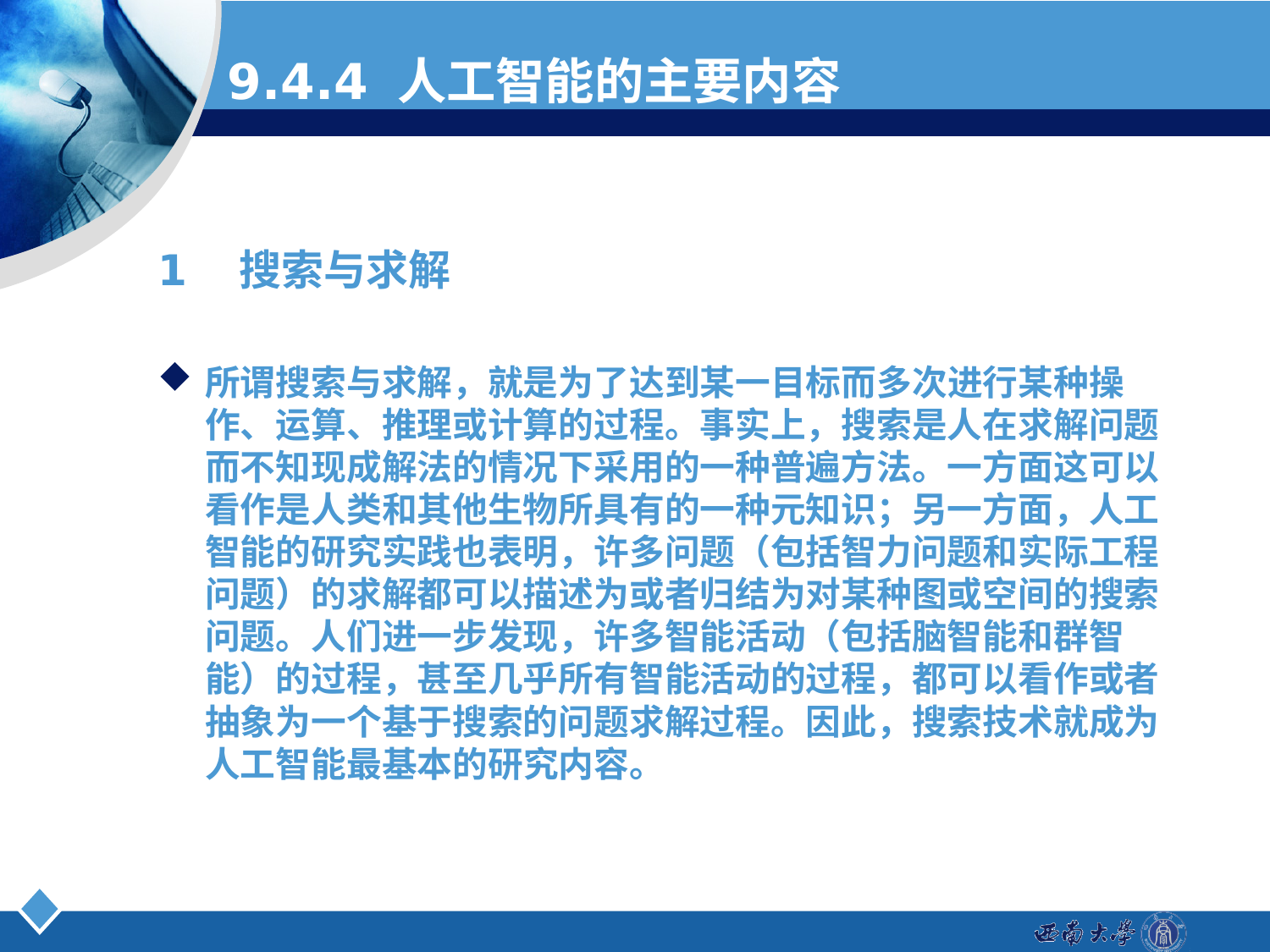

# 9.4.4 人工智能的主要内容

1　搜索与求解

所谓搜索与求解，就是为了达到某一目标而多次进行某种操作、运算、推理或计算的过程。事实上，搜索是人在求解问题而不知现成解法的情况下采用的一种普遍方法。一方面这可以看作是人类和其他生物所具有的一种元知识；另一方面，人工智能的研究实践也表明，许多问题（包括智力问题和实际工程问题）的求解都可以描述为或者归结为对某种图或空间的搜索问题。人们进一步发现，许多智能活动（包括脑智能和群智能）的过程，甚至几乎所有智能活动的过程，都可以看作或者抽象为一个基于搜索的问题求解过程。因此，搜索技术就成为人工智能最基本的研究内容。